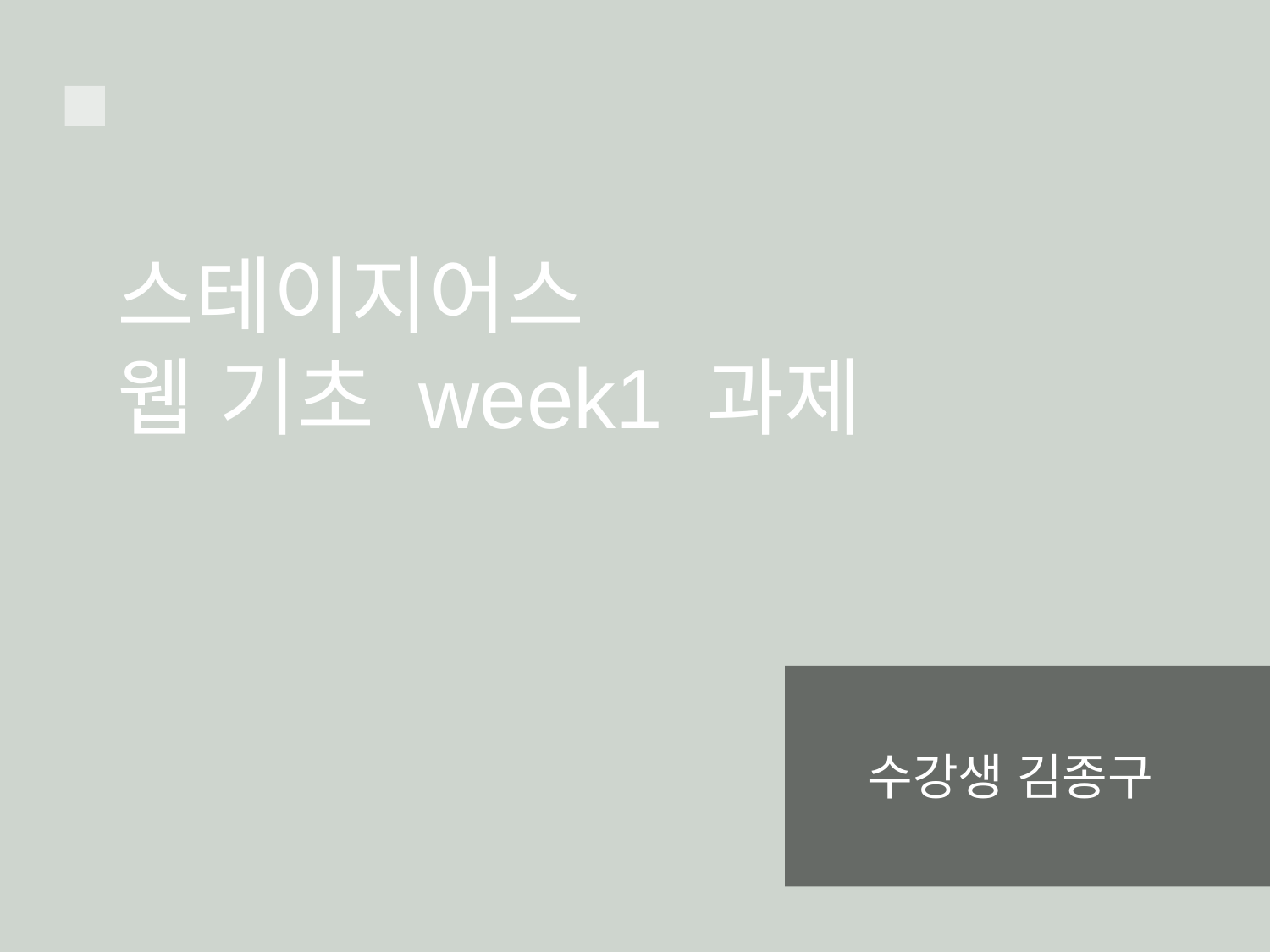

스테이지어스
웹 기초 week1 과제

수강생 김종구